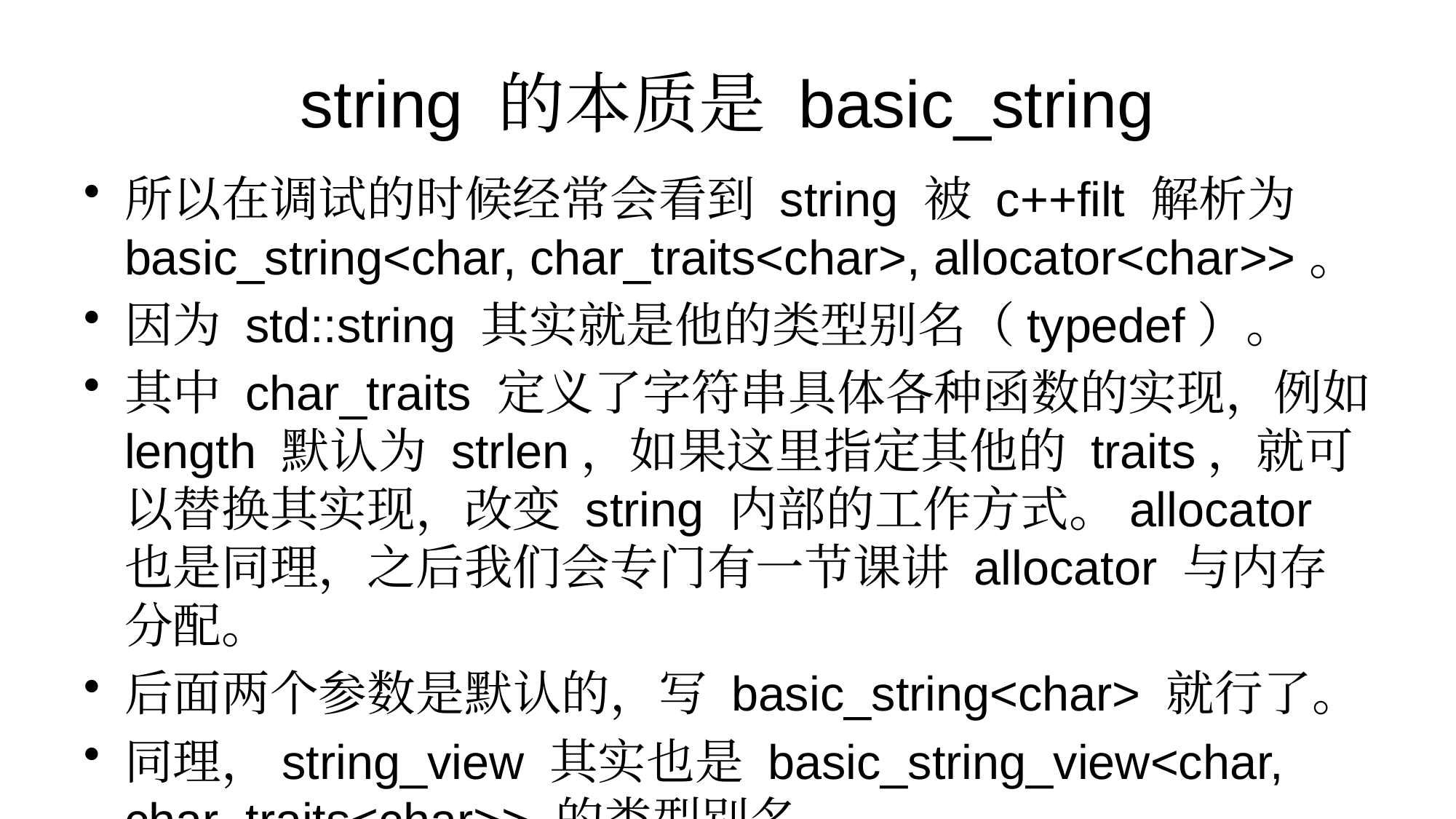

# string 的本质是 basic_string
所以在调试的时候经常会看到 string 被 c++filt 解析为 basic_string<char, char_traits<char>, allocator<char>>。
因为 std::string 其实就是他的类型别名（typedef）。
其中 char_traits 定义了字符串具体各种函数的实现，例如 length 默认为 strlen，如果这里指定其他的 traits，就可以替换其实现，改变 string 内部的工作方式。allocator 也是同理，之后我们会专门有一节课讲 allocator 与内存分配。
后面两个参数是默认的，写 basic_string<char> 就行了。
同理，string_view 其实也是 basic_string_view<char, char_traits<char>> 的类型别名。